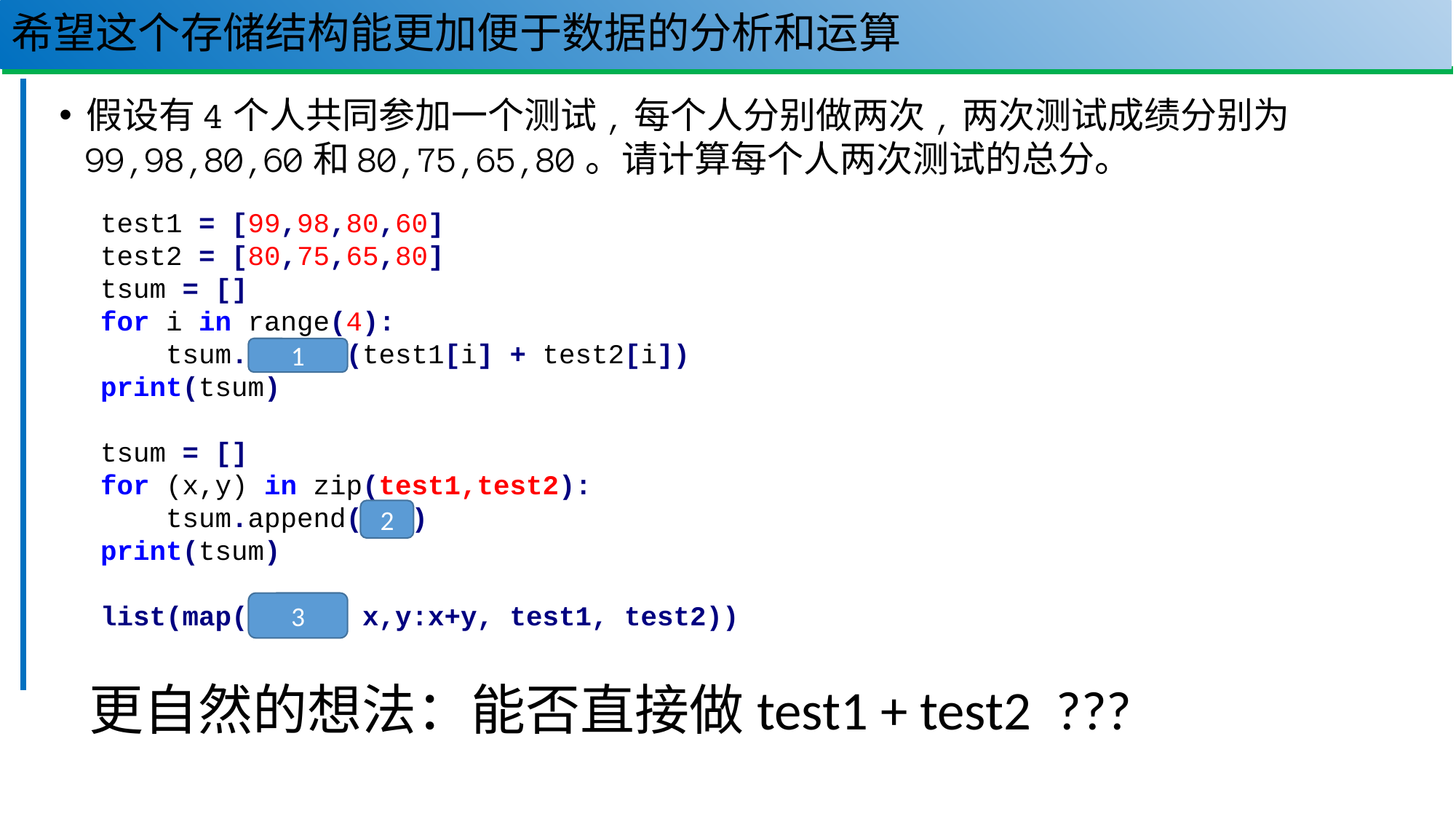

# 希望这个存储结构能更加便于数据的分析和运算
3
假设有4个人共同参加一个测试,每个人分别做两次,两次测试成绩分别为99,98,80,60和80,75,65,80。请计算每个人两次测试的总分。
test1 = [99,98,80,60]
test2 = [80,75,65,80]
tsum = []
for i in range(4):
    tsum.append(test1[i] + test2[i])
print(tsum)

tsum = []
for (x,y) in zip(test1,test2):
    tsum.append(x+y)
print(tsum)

list(map(lambda x,y:x+y, test1, test2))

1
2
3
更自然的想法：能否直接做test1 + test2  ???